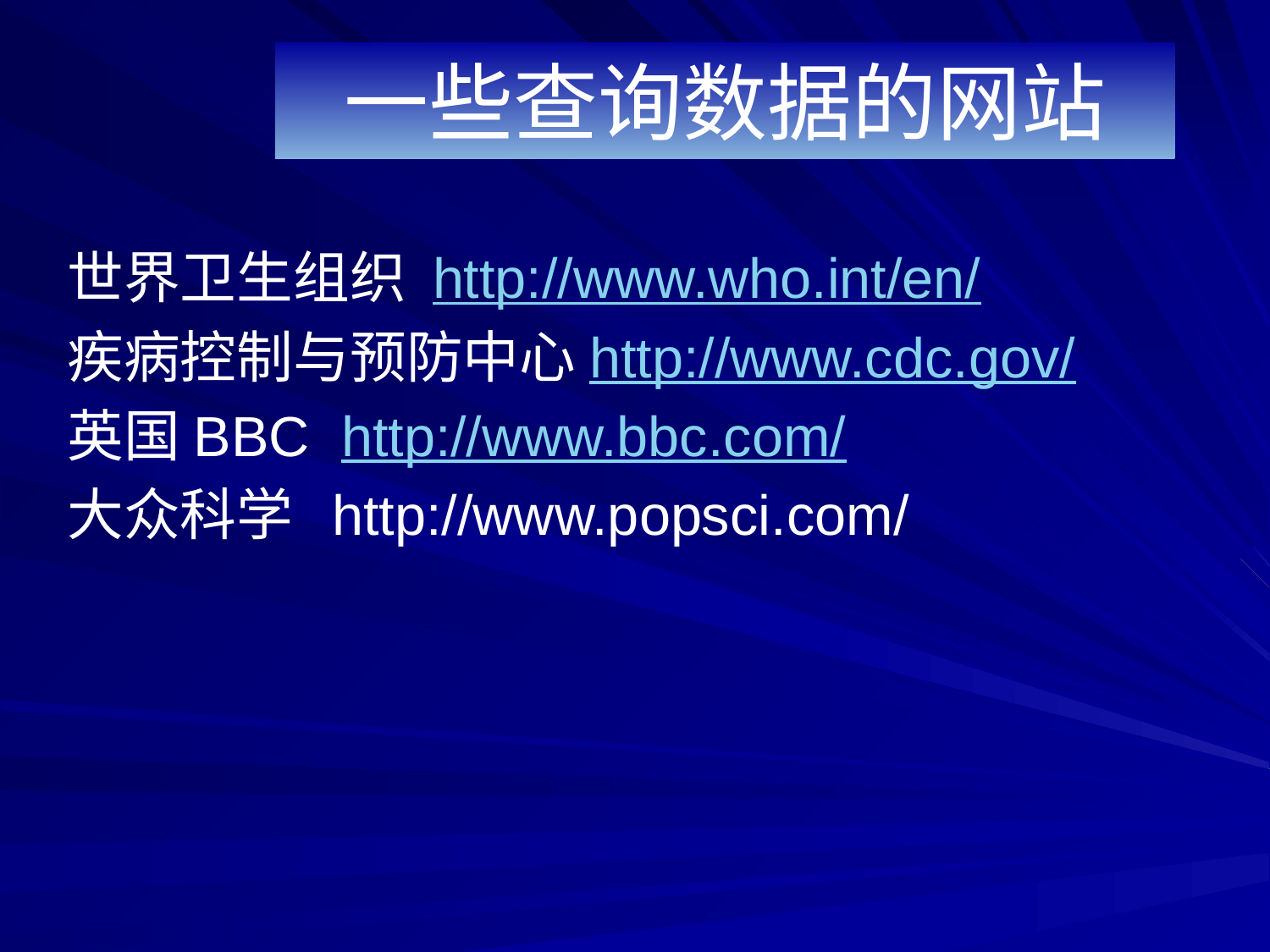

# 一些查询数据的网站
世界卫生组织 http://www.who.int/en/
疾病控制与预防中心http://www.cdc.gov/
英国BBC  http://www.bbc.com/
大众科学  http://www.popsci.com/